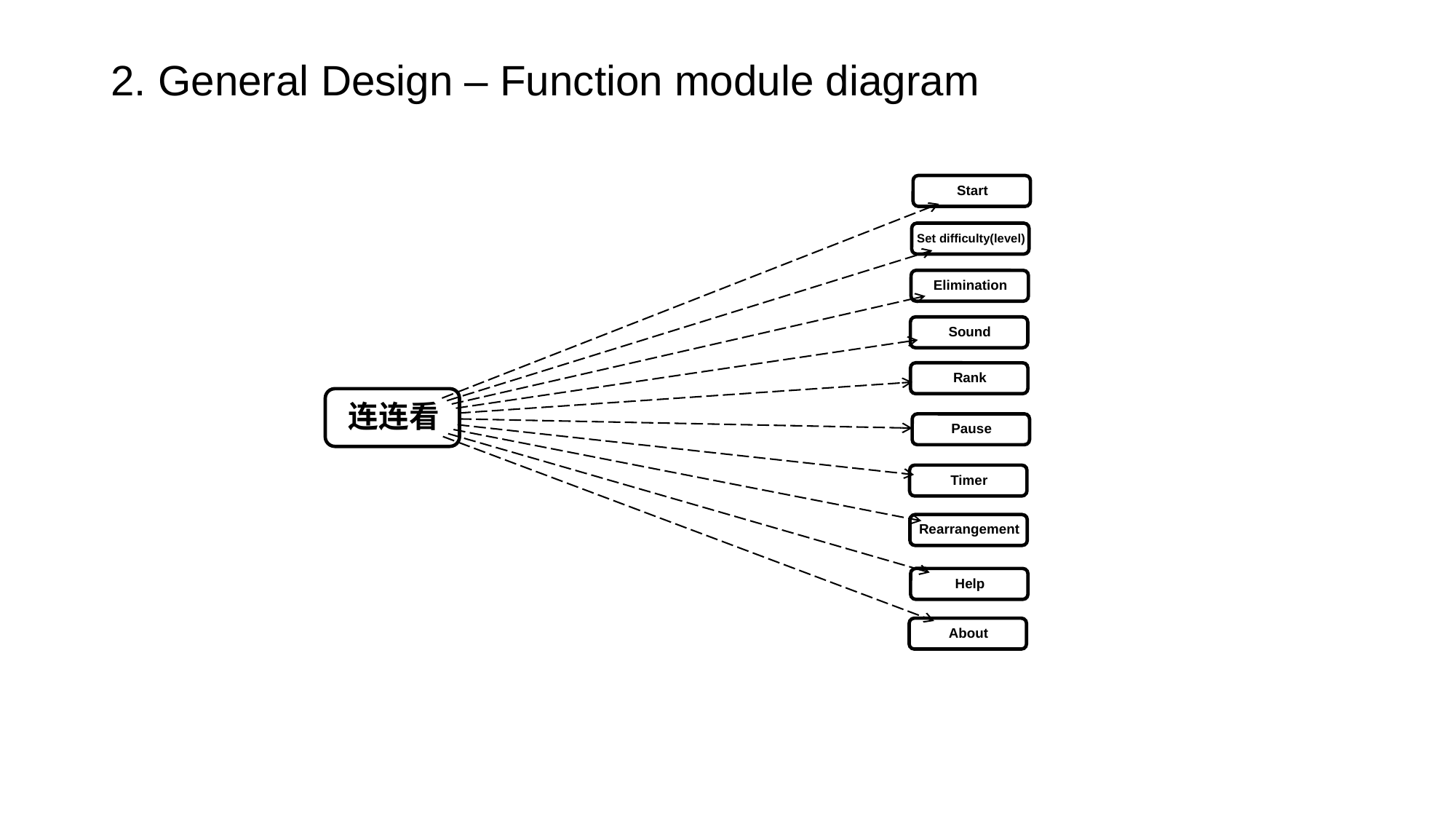

2. General Design – Function module diagram
连连看

Elimination

Sound

Pause

About

Set difficulty(level)

Help

Rearrangement

Timer

Rank

Start